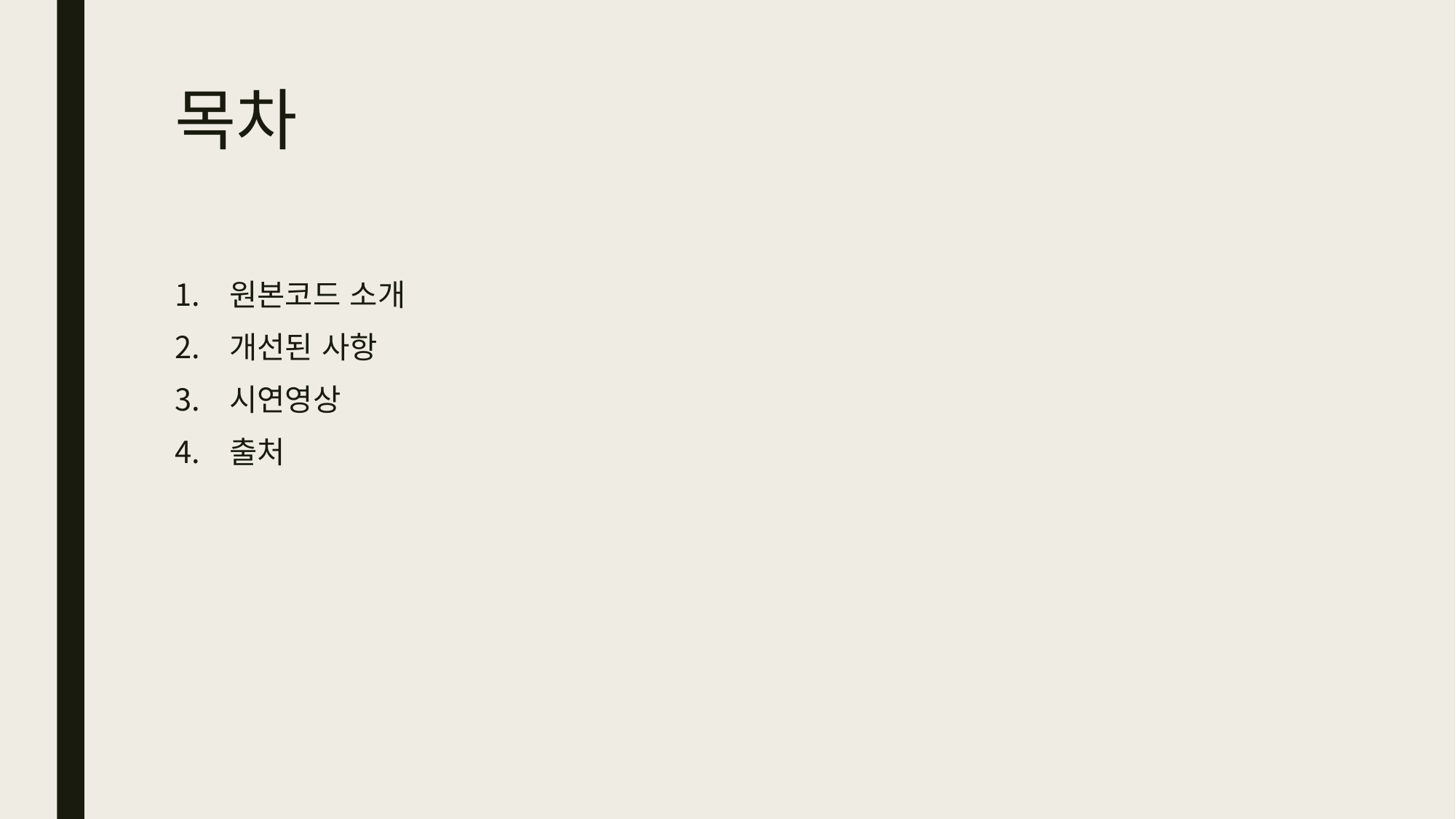

# 목차
원본코드 소개
개선된 사항
시연영상
출처